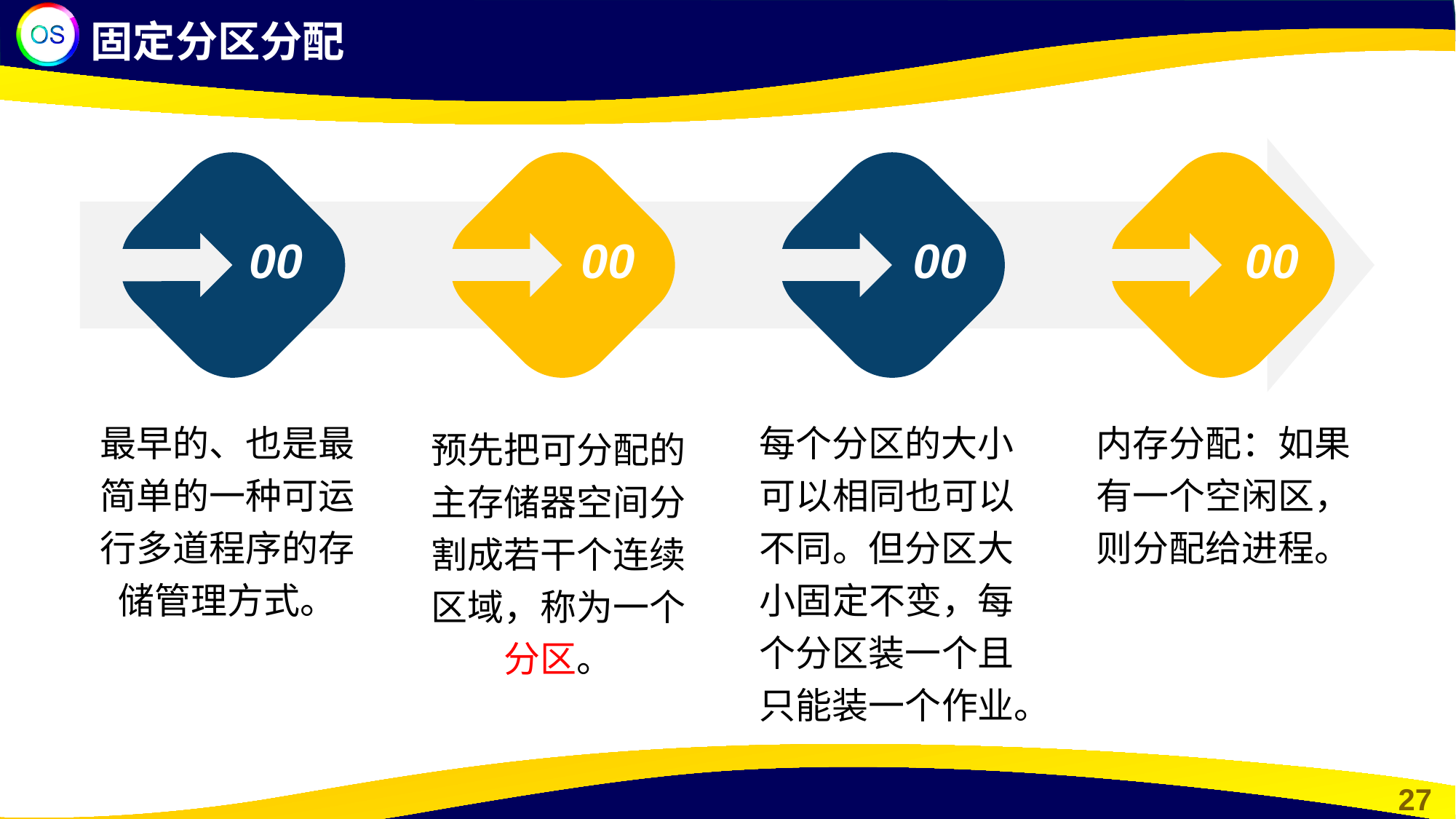

固定分区分配

00
00
00
00
最早的、也是最简单的一种可运行多道程序的存储管理方式。
每个分区的大小可以相同也可以不同。但分区大小固定不变，每个分区装一个且只能装一个作业。
内存分配：如果有一个空闲区，则分配给进程。
预先把可分配的主存储器空间分割成若干个连续区域，称为一个分区。